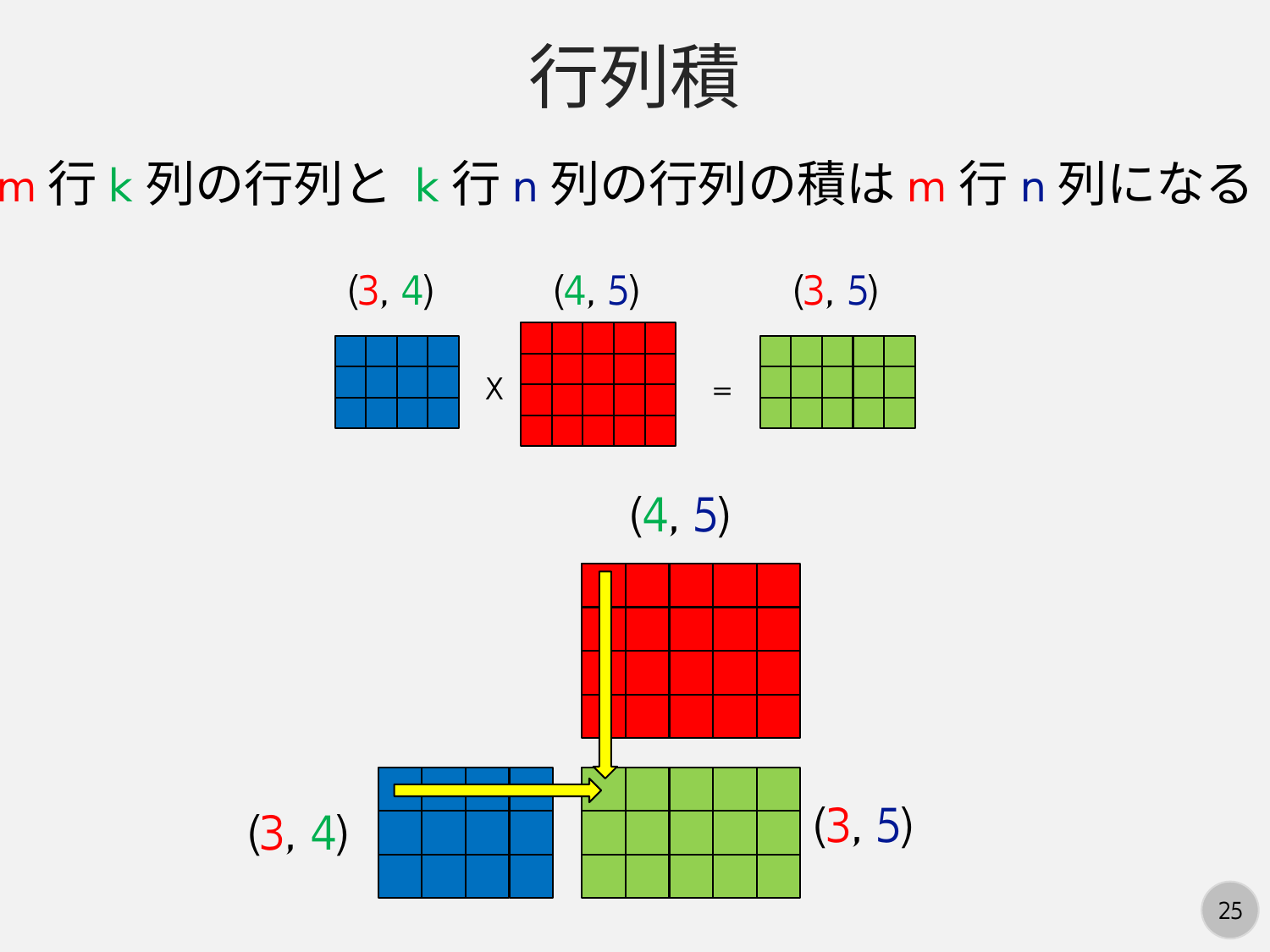

行列積
m行k列の行列と k行n列の行列の積はm行n列になる
(3, 4)
(4, 5)
(3, 5)

 X
=
(4, 5)

(3, 5)
(3, 4)